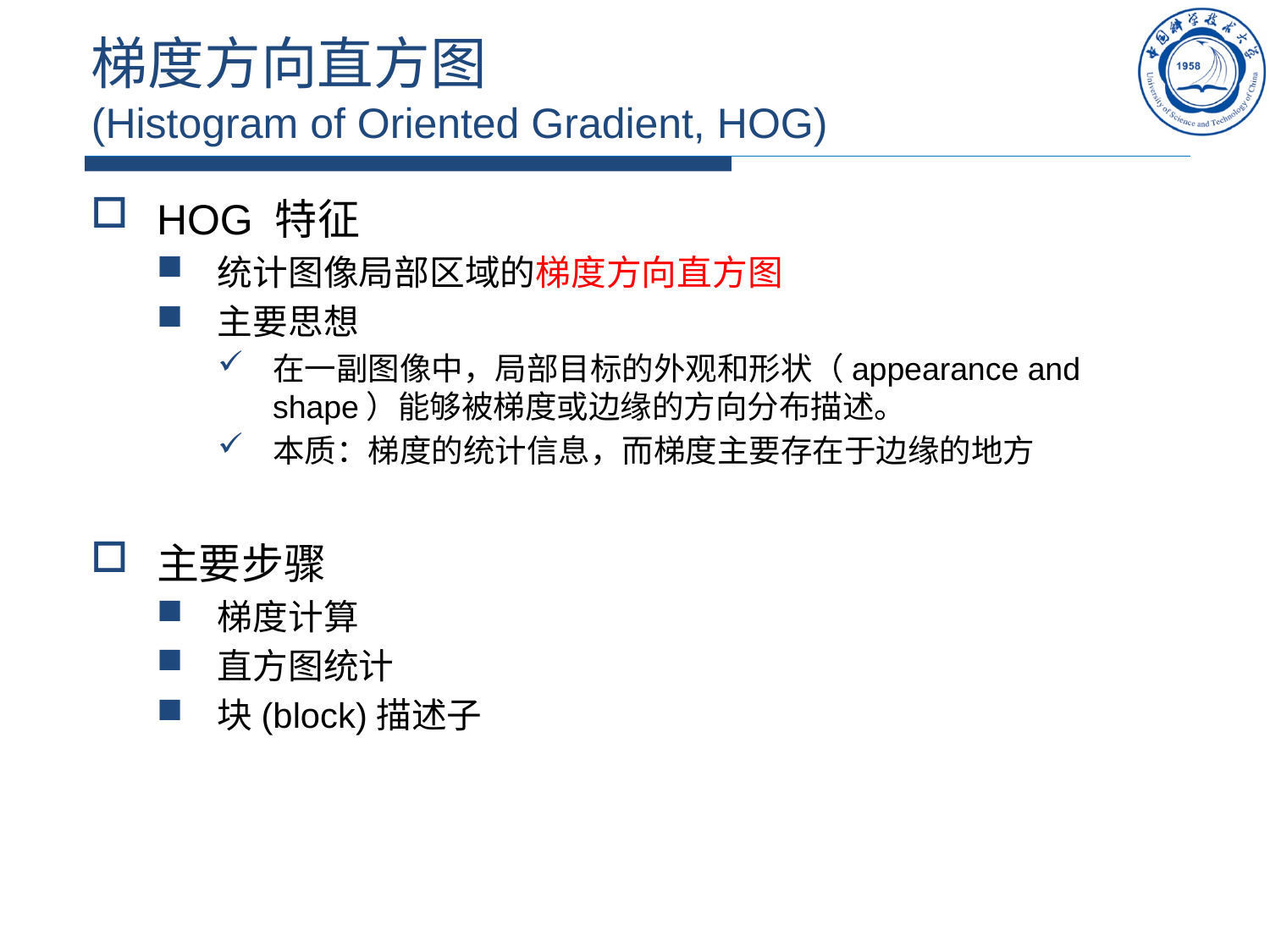

# 梯度方向直方图 (Histogram of Oriented Gradient, HOG)
HOG 特征
统计图像局部区域的梯度方向直方图
主要思想
在一副图像中，局部目标的外观和形状（appearance and shape）能够被梯度或边缘的方向分布描述。
本质：梯度的统计信息，而梯度主要存在于边缘的地方

主要步骤
梯度计算
直方图统计
块(block)描述子